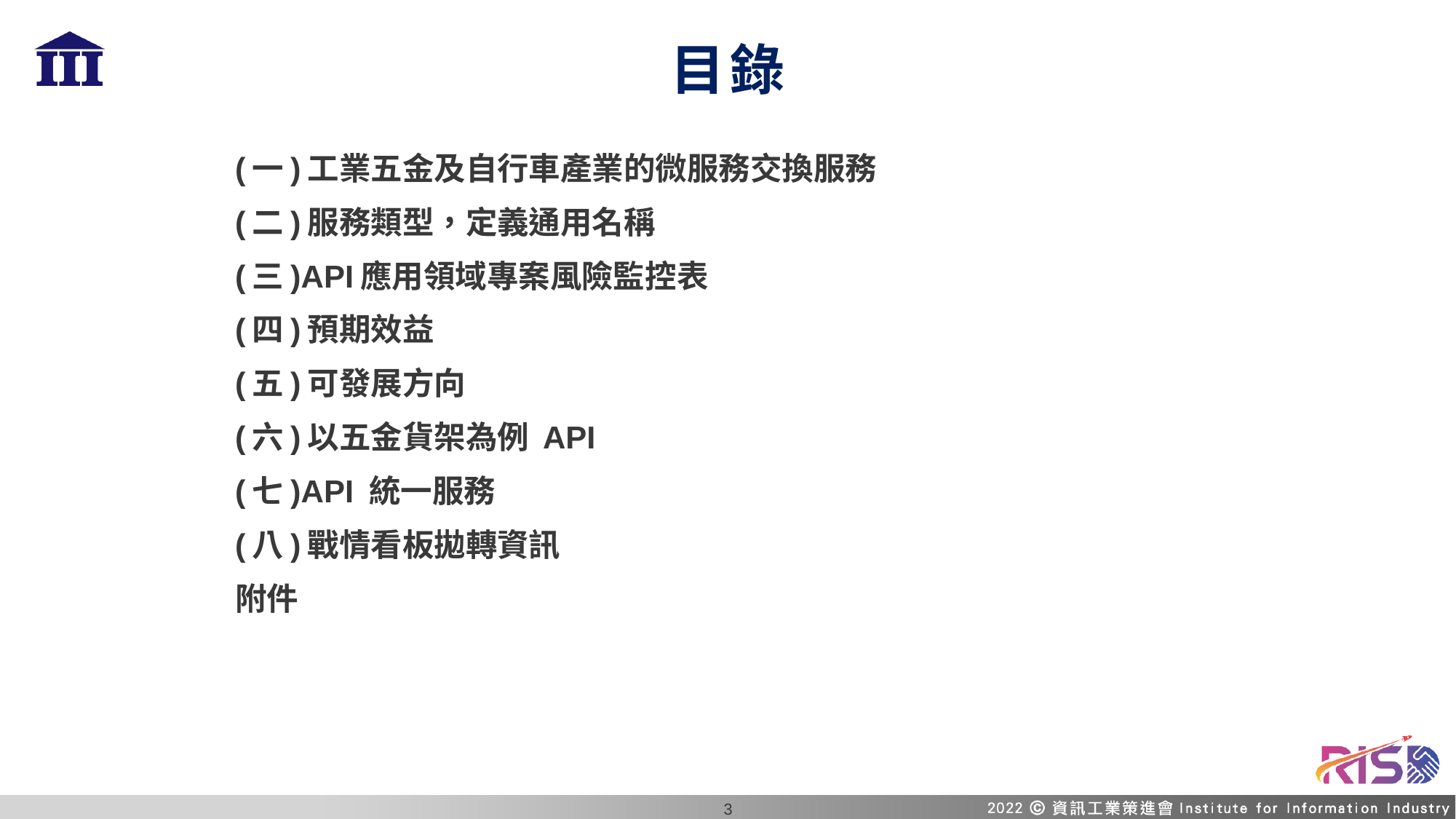

# 目錄
(一)工業五金及自行車產業的微服務交換服務
(二)服務類型，定義通用名稱
(三)API應用領域專案風險監控表
(四)預期效益
(五)可發展方向
(六)以五金貨架為例 API
(七)API 統一服務
(八)戰情看板拋轉資訊
附件
3